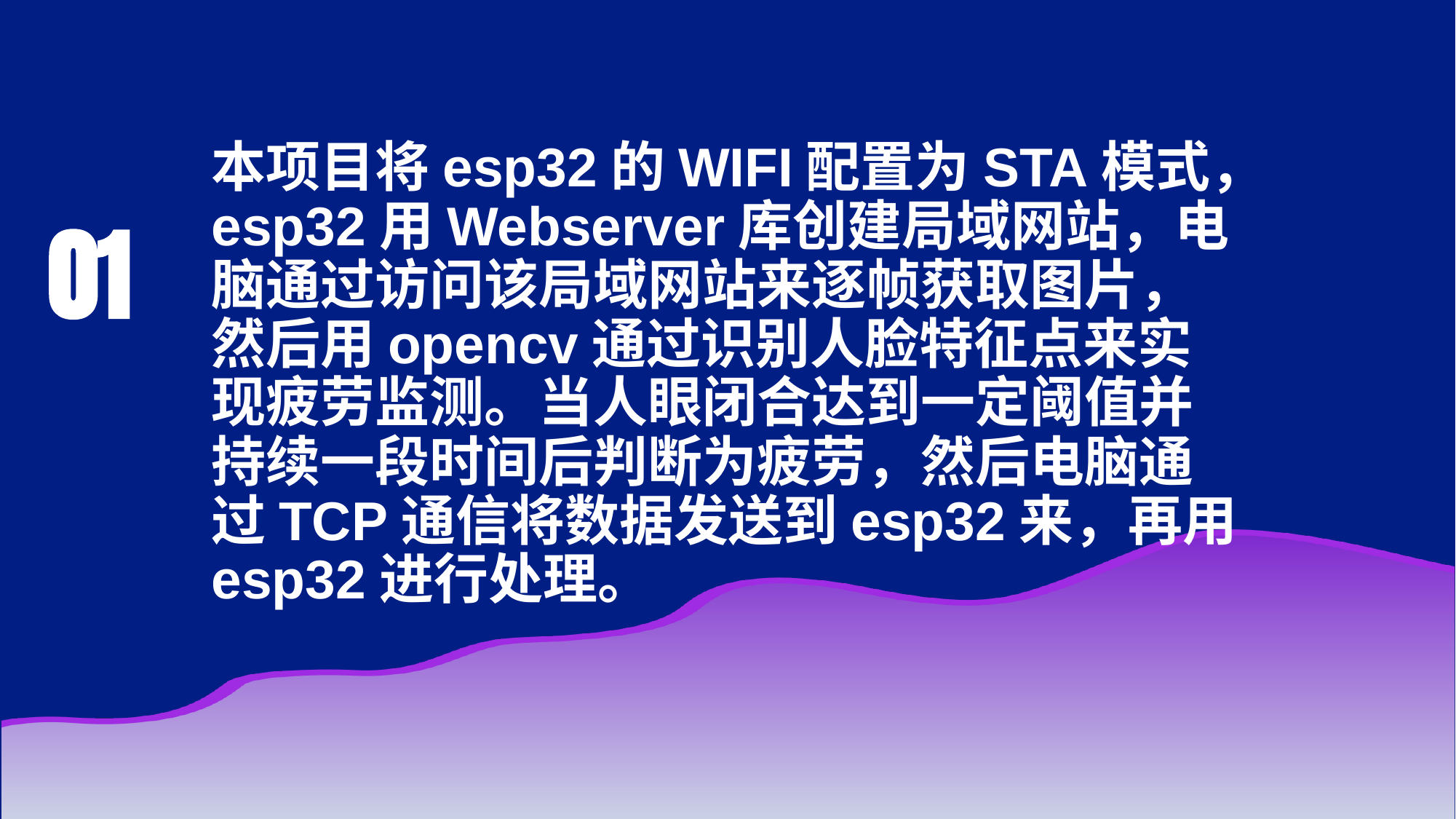

01
# 本项目将esp32的WIFI配置为STA模式，esp32用Webserver库创建局域网站，电脑通过访问该局域网站来逐帧获取图片，然后用opencv通过识别人脸特征点来实现疲劳监测。当人眼闭合达到一定阈值并持续一段时间后判断为疲劳，然后电脑通过TCP通信将数据发送到esp32来，再用esp32进行处理。